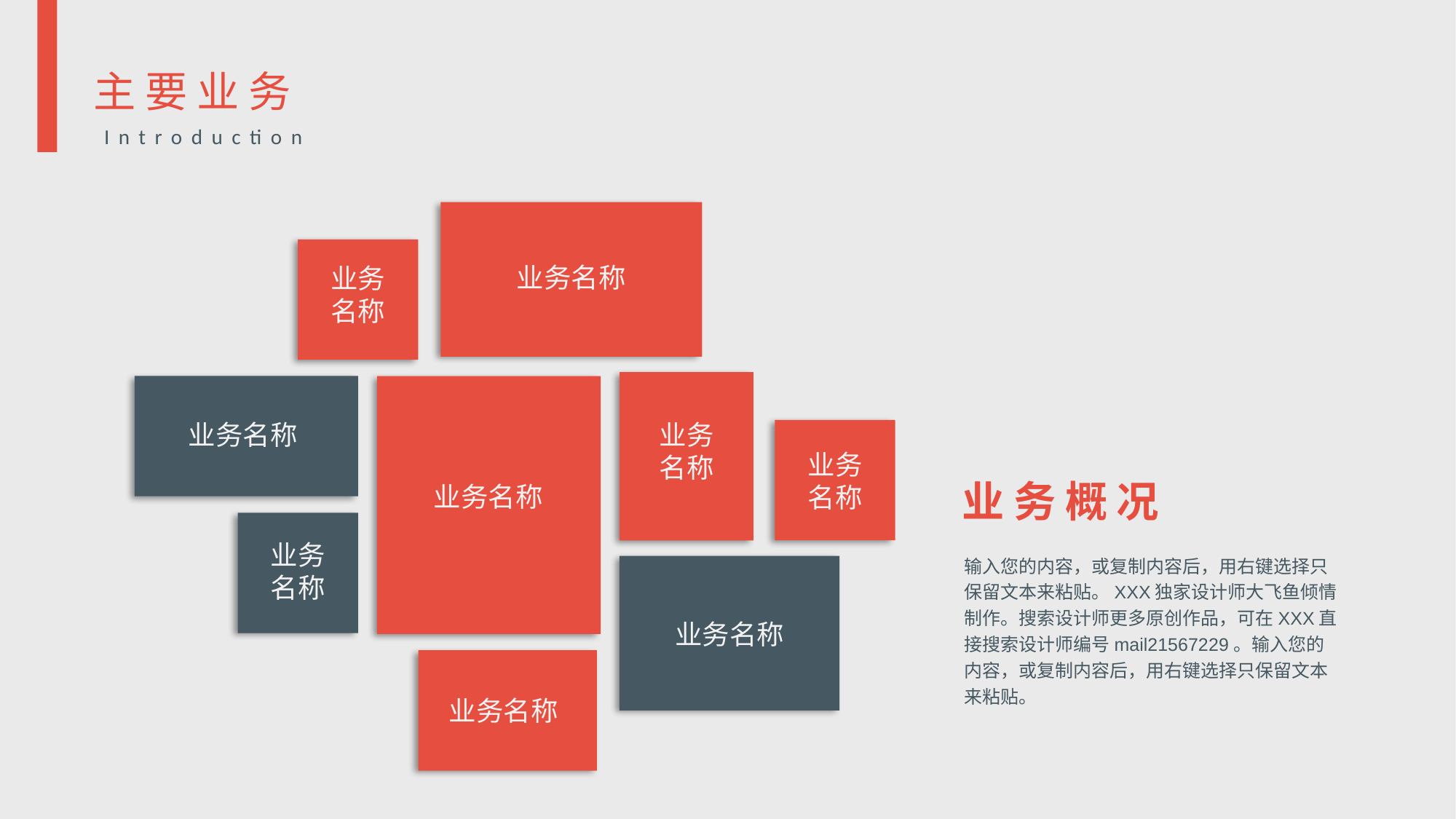

主要业务
Introduction

业务名称

业务
名称

业务
名称

业务名称

业务名称

业务
名称
业务概况

业务
名称
输入您的内容，或复制内容后，用右键选择只保留文本来粘贴。XXX独家设计师大飞鱼倾情制作。搜索设计师更多原创作品，可在XXX直接搜索设计师编号mail21567229。输入您的内容，或复制内容后，用右键选择只保留文本来粘贴。

业务名称

业务名称